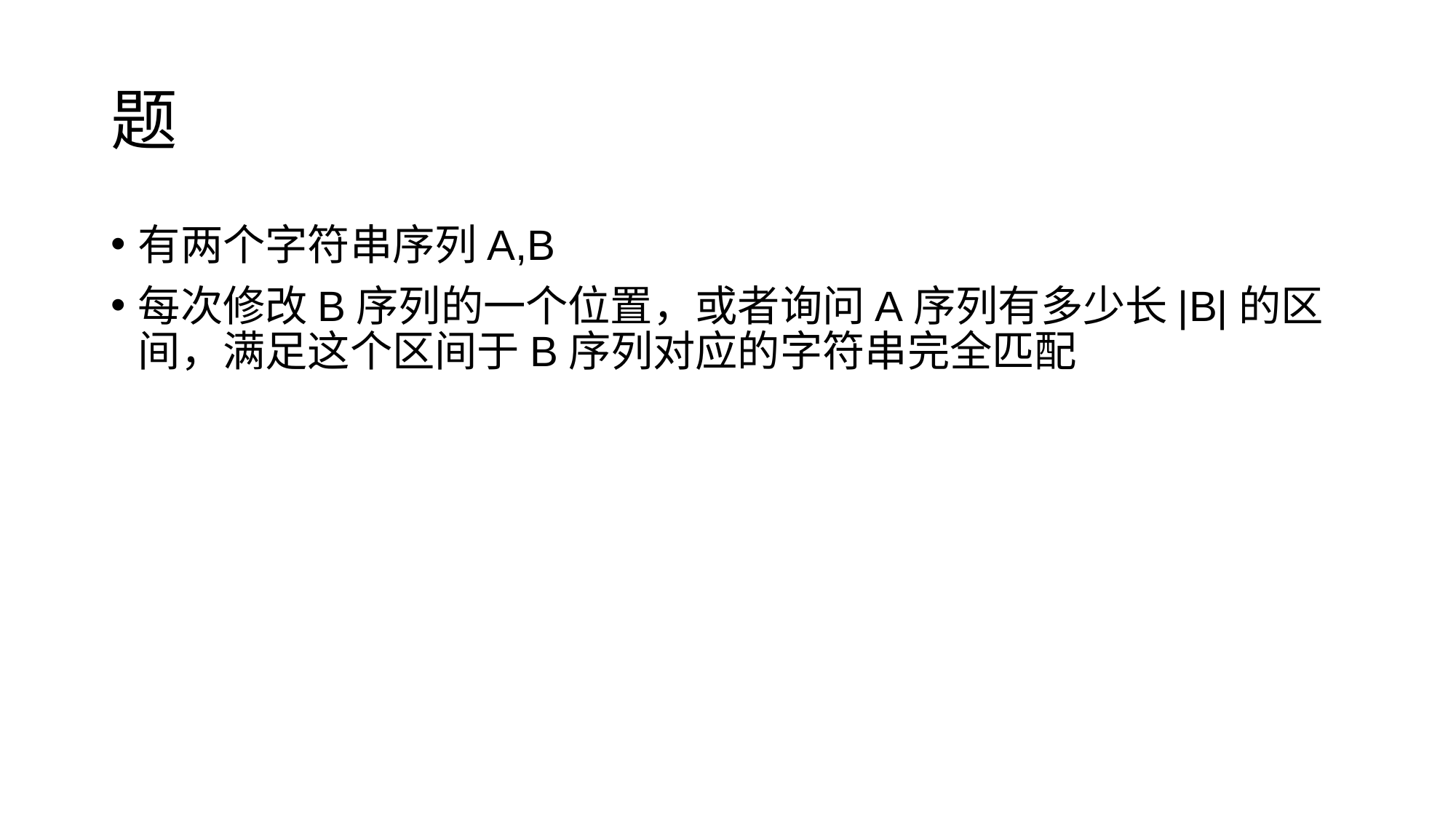

# 题
有两个字符串序列A,B
每次修改B序列的一个位置，或者询问A序列有多少长|B|的区间，满足这个区间于B序列对应的字符串完全匹配